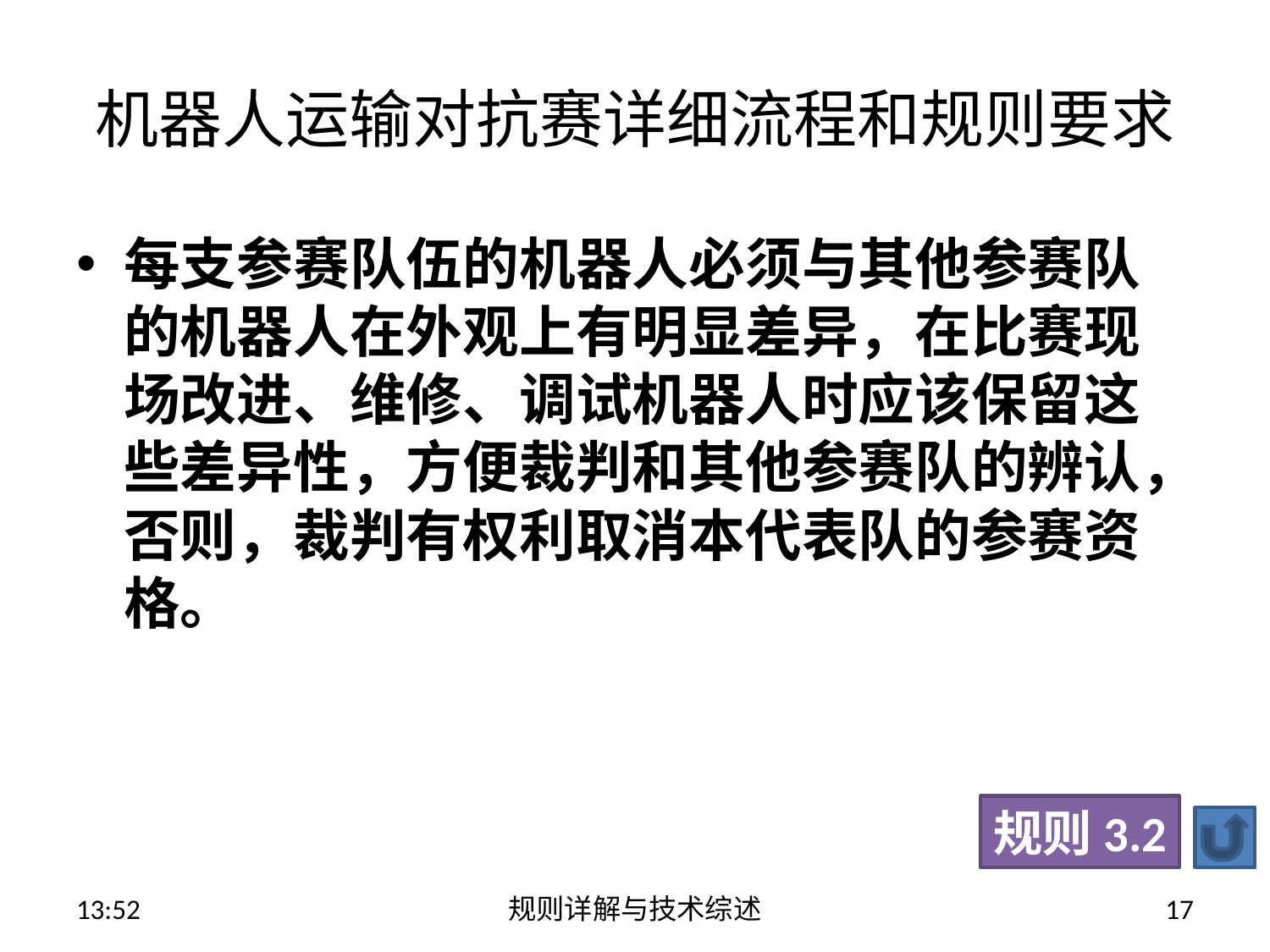

# 机器人运输对抗赛详细流程和规则要求
每支参赛队伍的机器人必须与其他参赛队的机器人在外观上有明显差异，在比赛现场改进、维修、调试机器人时应该保留这些差异性，方便裁判和其他参赛队的辨认，否则，裁判有权利取消本代表队的参赛资格。
规则3.2

13:52
规则详解与技术综述
17